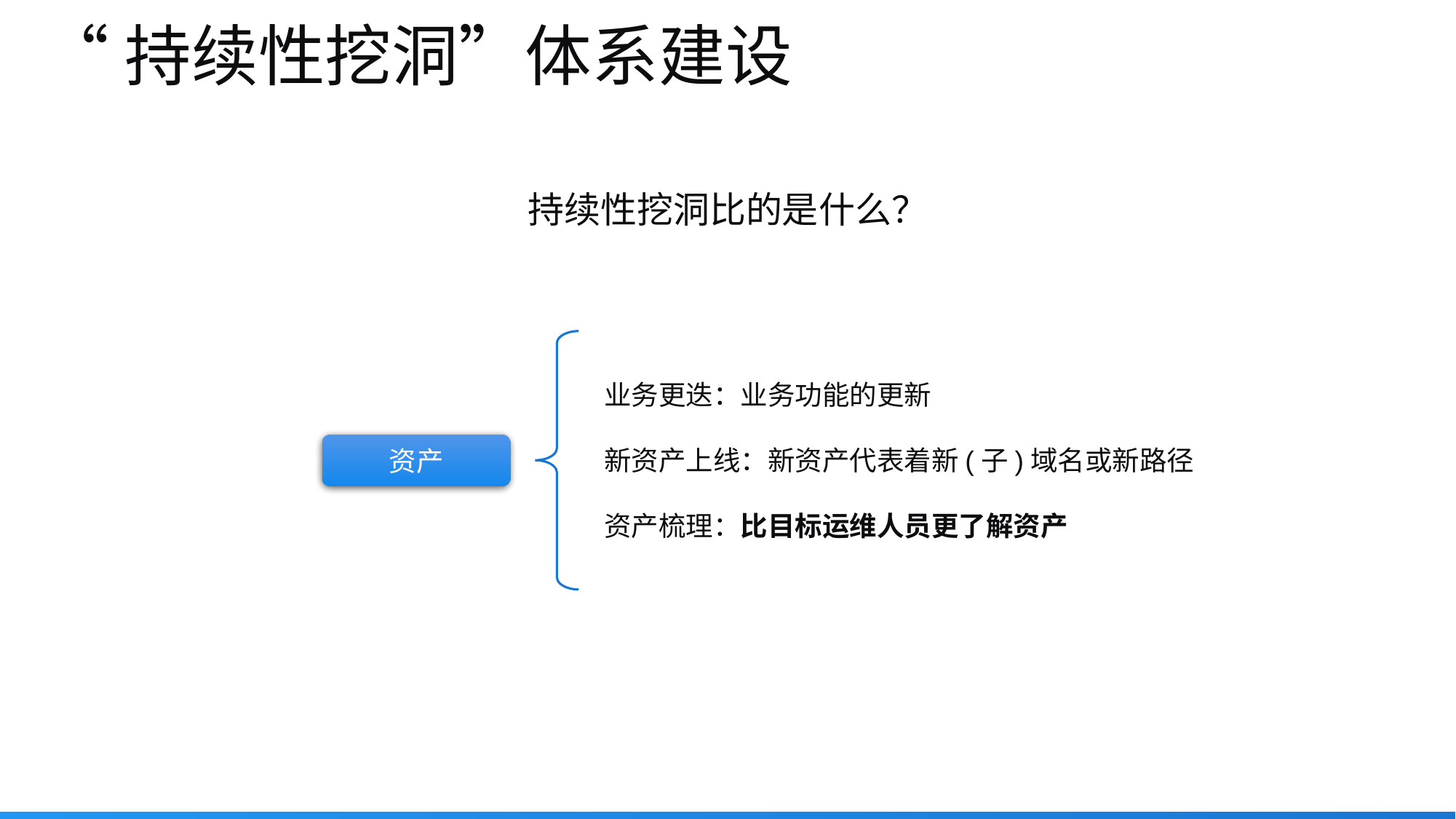

“持续性挖洞”体系建设
持续性挖洞比的是什么？

业务更迭：业务功能的更新

新资产上线：新资产代表着新(子)域名或新路径

资产梳理：比目标运维人员更了解资产
资产